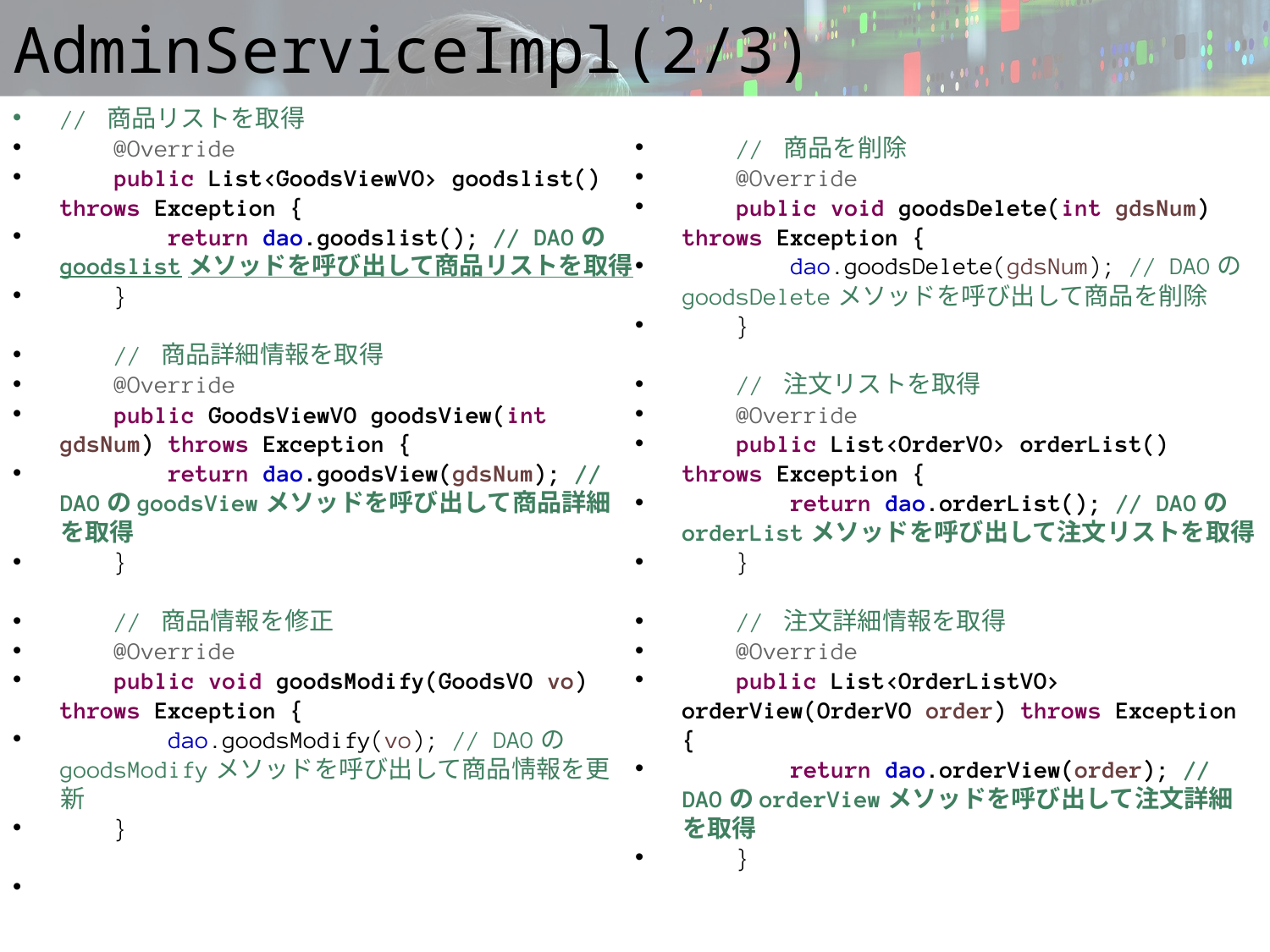

# AdminServiceImpl(2/3)
// 商品リストを取得
    @Override
    public List<GoodsViewVO> goodslist() throws Exception {
        return dao.goodslist(); // DAOのgoodslistメソッドを呼び出して商品リストを取得
    }

    // 商品詳細情報を取得
    @Override
    public GoodsViewVO goodsView(int gdsNum) throws Exception {
        return dao.goodsView(gdsNum); // DAOのgoodsViewメソッドを呼び出して商品詳細を取得
    }

    // 商品情報を修正
    @Override
    public void goodsModify(GoodsVO vo) throws Exception {
        dao.goodsModify(vo); // DAOのgoodsModifyメソッドを呼び出して商品情報を更新
    }

    // 商品を削除
    @Override
    public void goodsDelete(int gdsNum) throws Exception {
        dao.goodsDelete(gdsNum); // DAOのgoodsDeleteメソッドを呼び出して商品を削除
    }

    // 注文リストを取得
    @Override
    public List<OrderVO> orderList() throws Exception {
        return dao.orderList(); // DAOのorderListメソッドを呼び出して注文リストを取得
    }

    // 注文詳細情報を取得
    @Override
    public List<OrderListVO> orderView(OrderVO order) throws Exception {
        return dao.orderView(order); // DAOのorderViewメソッドを呼び出して注文詳細を取得
    }